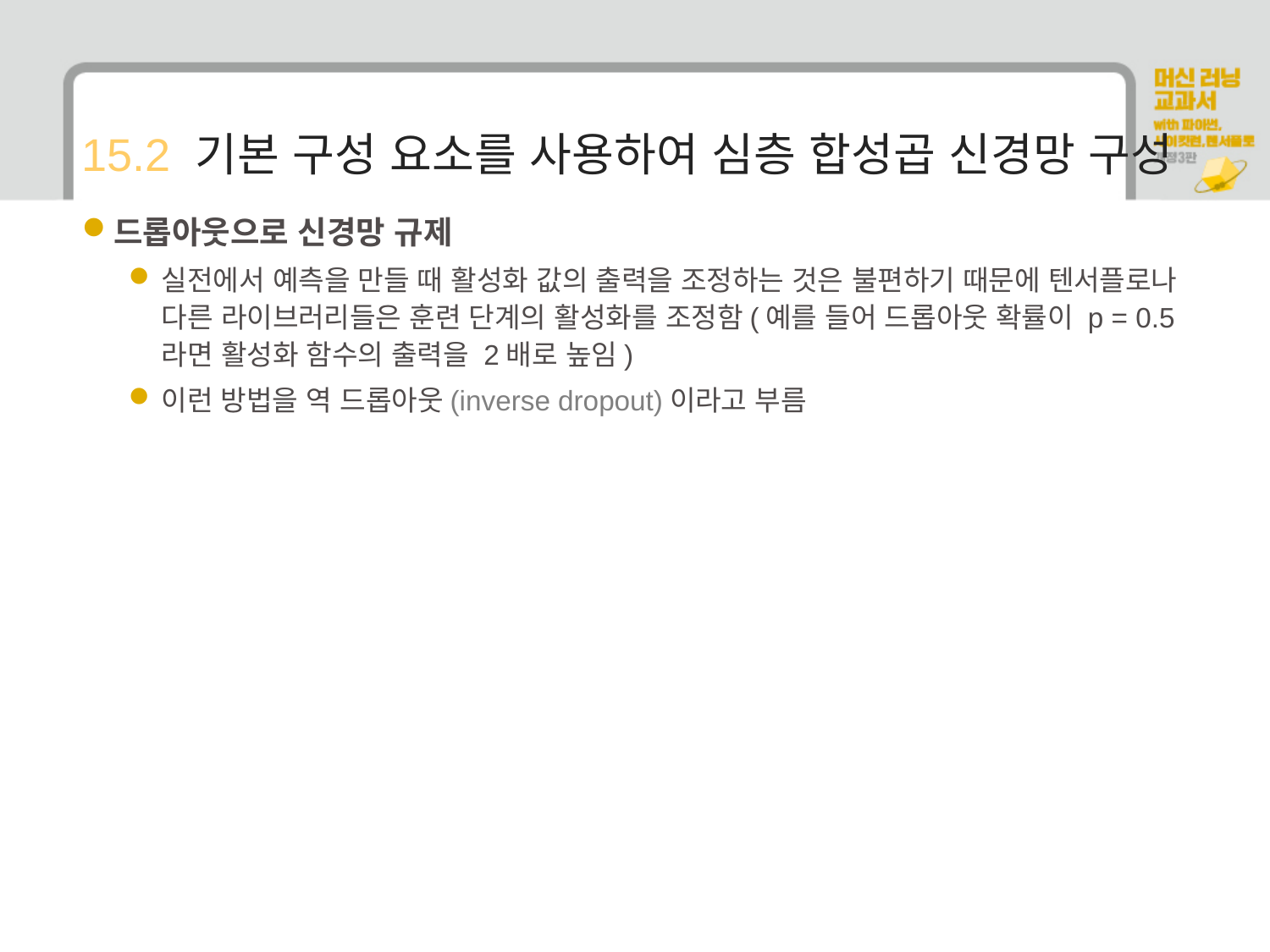

# 15.2 기본 구성 요소를 사용하여 심층 합성곱 신경망 구성
드롭아웃으로 신경망 규제
실전에서 예측을 만들 때 활성화 값의 출력을 조정하는 것은 불편하기 때문에 텐서플로나 다른 라이브러리들은 훈련 단계의 활성화를 조정함(예를 들어 드롭아웃 확률이 p = 0.5라면 활성화 함수의 출력을 2배로 높임)
이런 방법을 역 드롭아웃(inverse dropout)이라고 부름